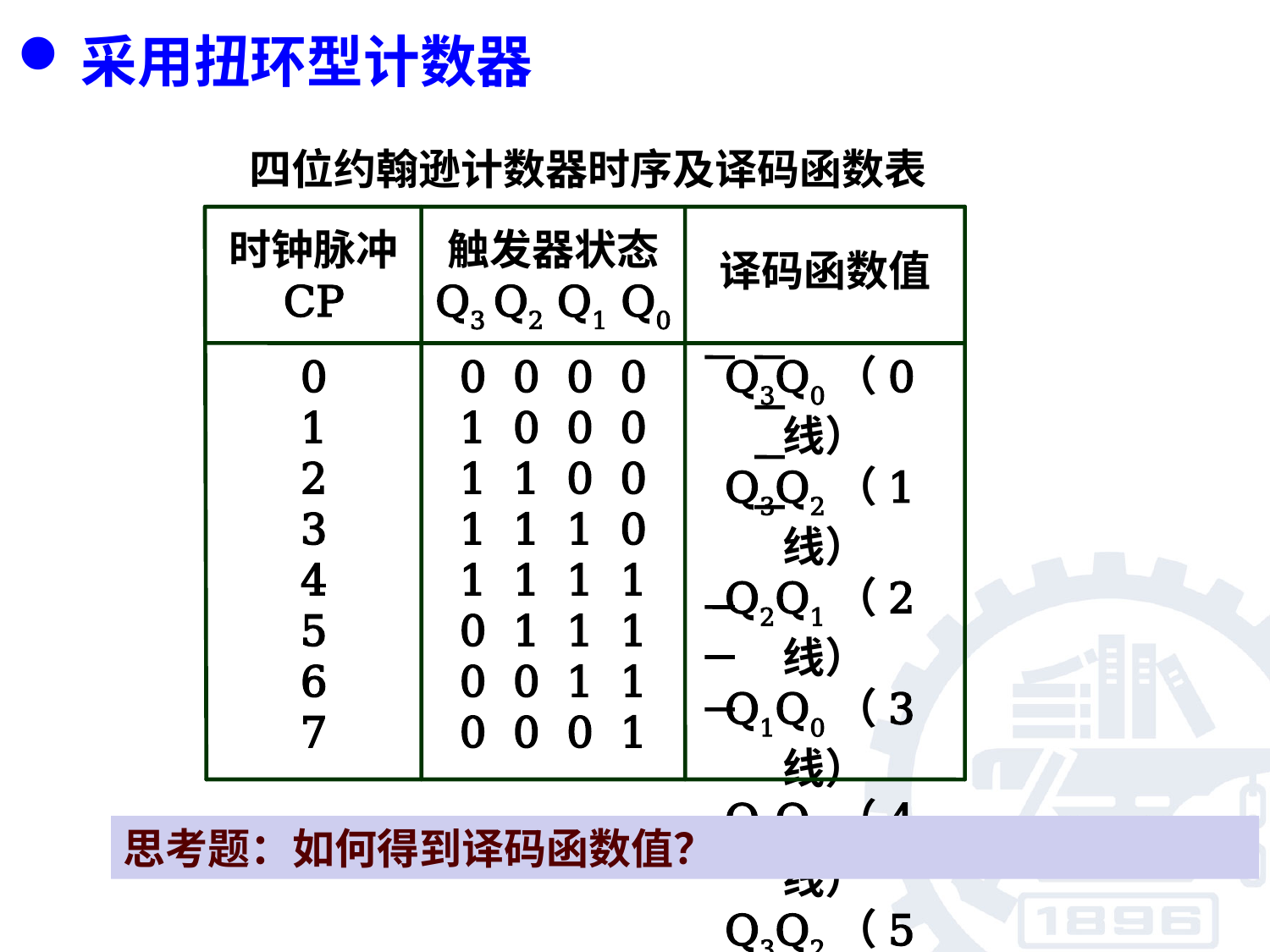

采用扭环型计数器

          四位约翰逊计数器时序及译码函数表

时钟脉冲
CP
触发器状态
Q3 Q2 Q1 Q0
译码函数值
0
1
2
3
4
5
6
7

0  0  0  0
1  0  0  0
1  1  0  0
1  1  1  0
1  1  1  1
0  1  1  1
0  0  1  1
0  0  0  1
Q3Q0（0线）
Q3Q2（1线）
Q2Q1（2线）
Q1Q0（3线）
Q3Q0（4线）
Q3Q2（5线）
Q2Q1（6线）
Q1Q0（7线）

思考题：如何得到译码函数值？